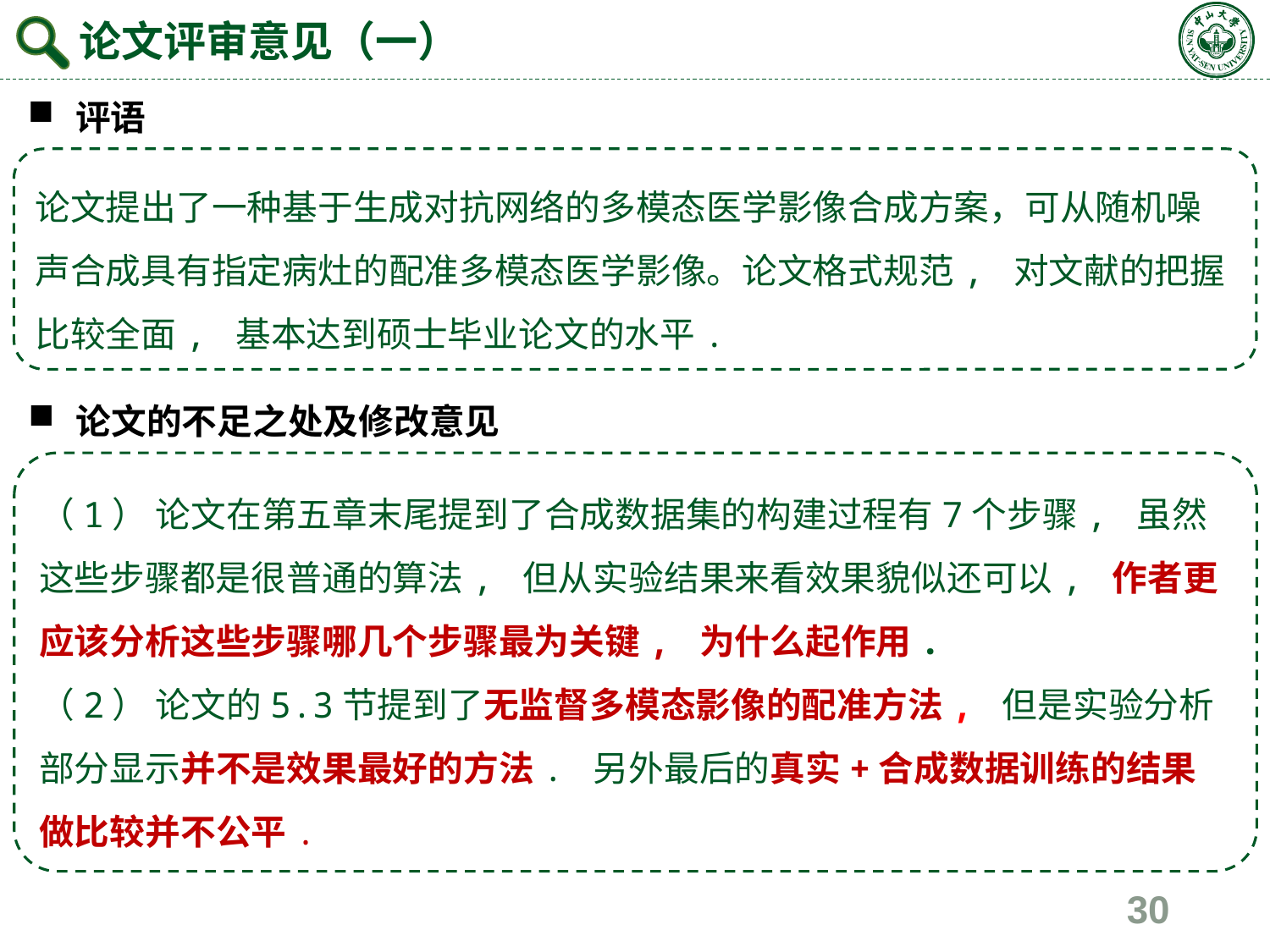

论文评审意见（一）

评语
论文提出了一种基于生成对抗网络的多模态医学影像合成方案，可从随机噪声合成具有指定病灶的配准多模态医学影像。论文格式规范, 对文献的把握比较全面, 基本达到硕士毕业论文的水平.
论文的不足之处及修改意见
（1） 论文在第五章末尾提到了合成数据集的构建过程有7个步骤, 虽然这些步骤都是很普通的算法, 但从实验结果来看效果貌似还可以, 作者更应该分析这些步骤哪几个步骤最为关键, 为什么起作用.
（2） 论文的5.3节提到了无监督多模态影像的配准方法, 但是实验分析部分显示并不是效果最好的方法. 另外最后的真实+合成数据训练的结果做比较并不公平.
30